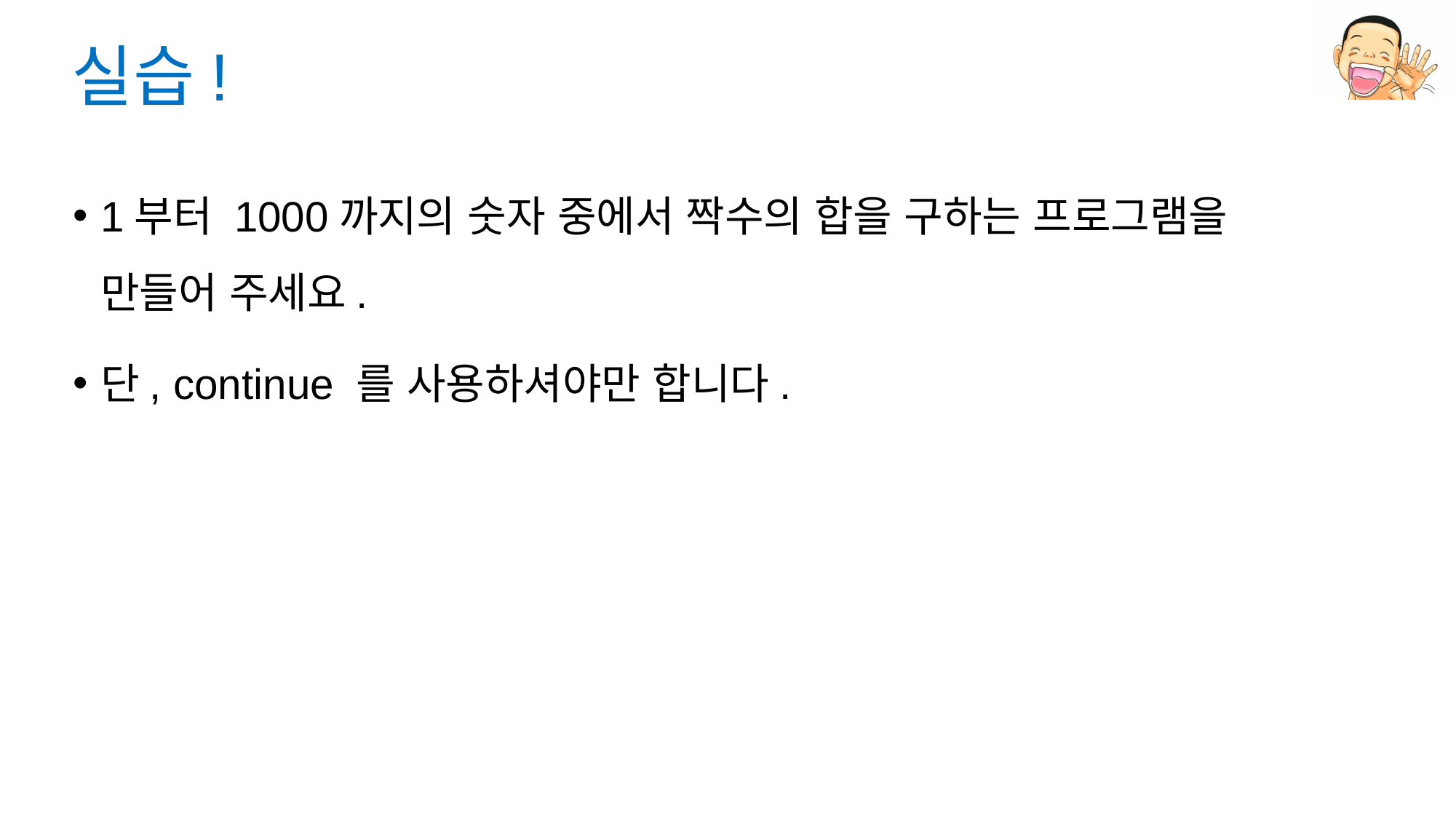

# 실습!
1부터 1000까지의 숫자 중에서 짝수의 합을 구하는 프로그램을 만들어 주세요.
단, continue 를 사용하셔야만 합니다.